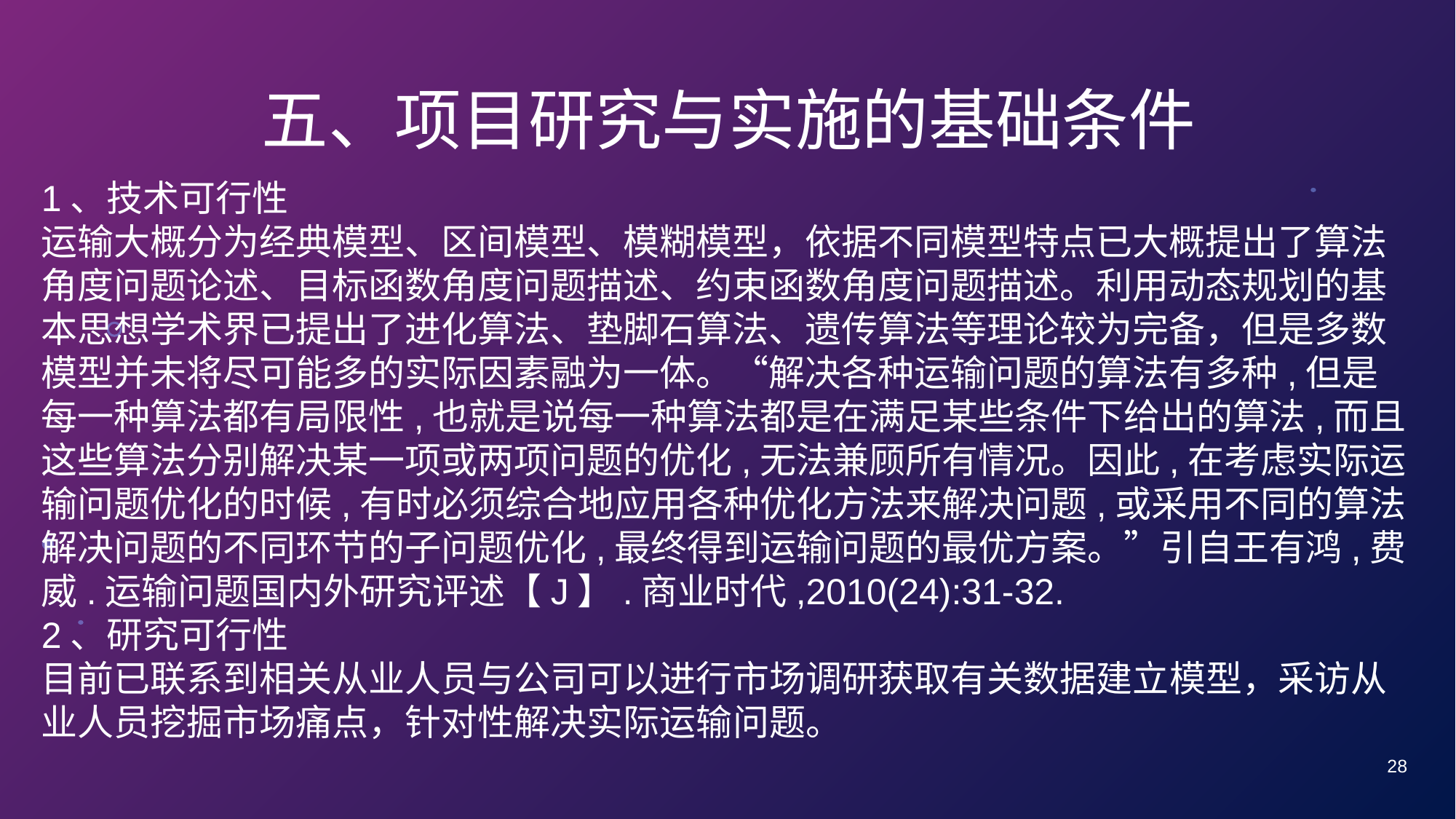

# 五、项目研究与实施的基础条件
1、技术可行性
运输大概分为经典模型、区间模型、模糊模型，依据不同模型特点已大概提出了算法角度问题论述、目标函数角度问题描述、约束函数角度问题描述。利用动态规划的基本思想学术界已提出了进化算法、垫脚石算法、遗传算法等理论较为完备，但是多数模型并未将尽可能多的实际因素融为一体。“解决各种运输问题的算法有多种,但是每一种算法都有局限性,也就是说每一种算法都是在满足某些条件下给出的算法,而且这些算法分别解决某一项或两项问题的优化,无法兼顾所有情况。因此,在考虑实际运输问题优化的时候,有时必须综合地应用各种优化方法来解决问题,或采用不同的算法解决问题的不同环节的子问题优化,最终得到运输问题的最优方案。”引自王有鸿,费威.运输问题国内外研究评述【J】.商业时代,2010(24):31-32.
2、研究可行性
目前已联系到相关从业人员与公司可以进行市场调研获取有关数据建立模型，采访从业人员挖掘市场痛点，针对性解决实际运输问题。
28